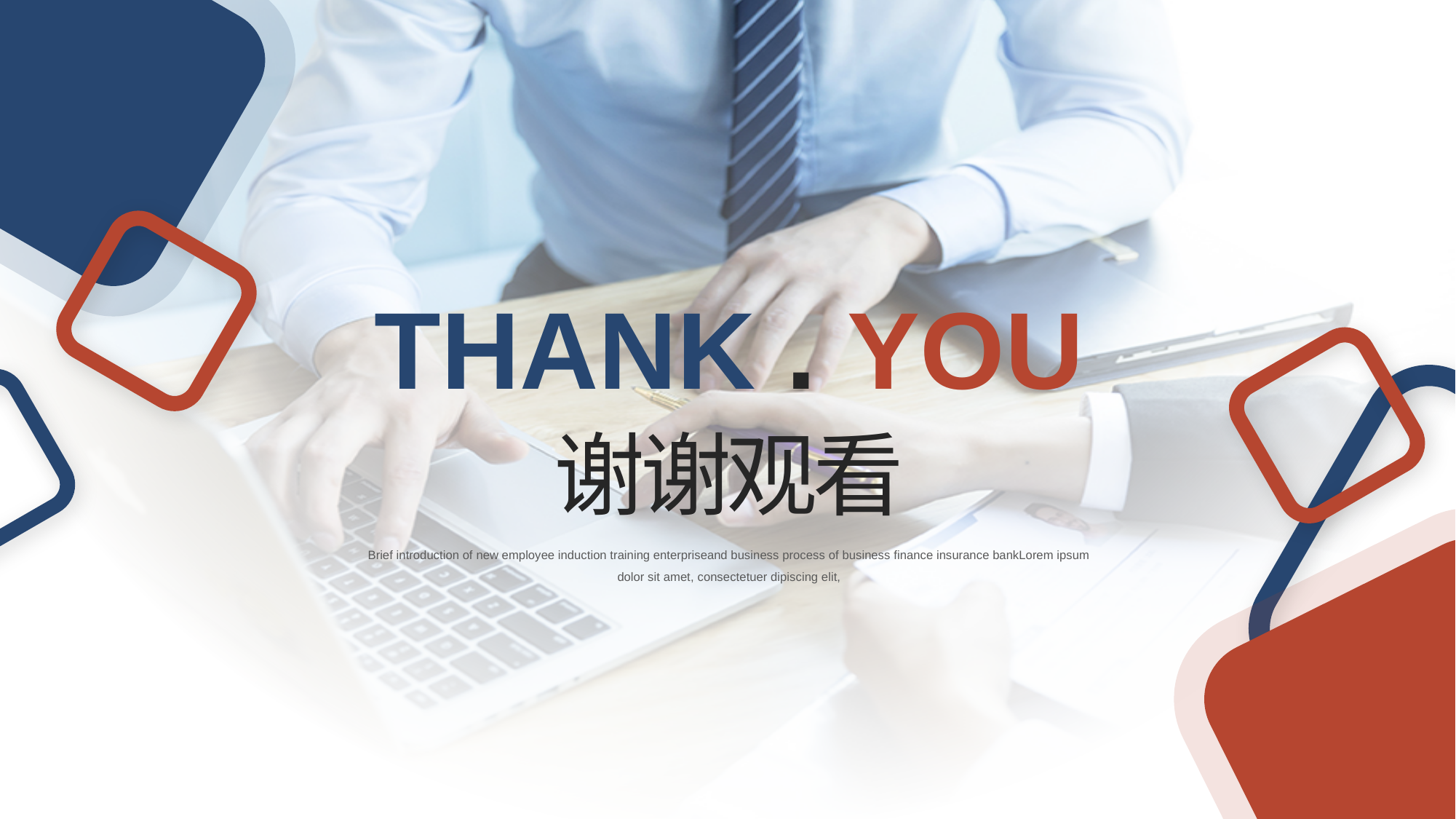

THANK . YOU

谢谢观看

Brief introduction of new employee induction training enterpriseand business process of business finance insurance bankLorem ipsum dolor sit amet, consectetuer dipiscing elit,